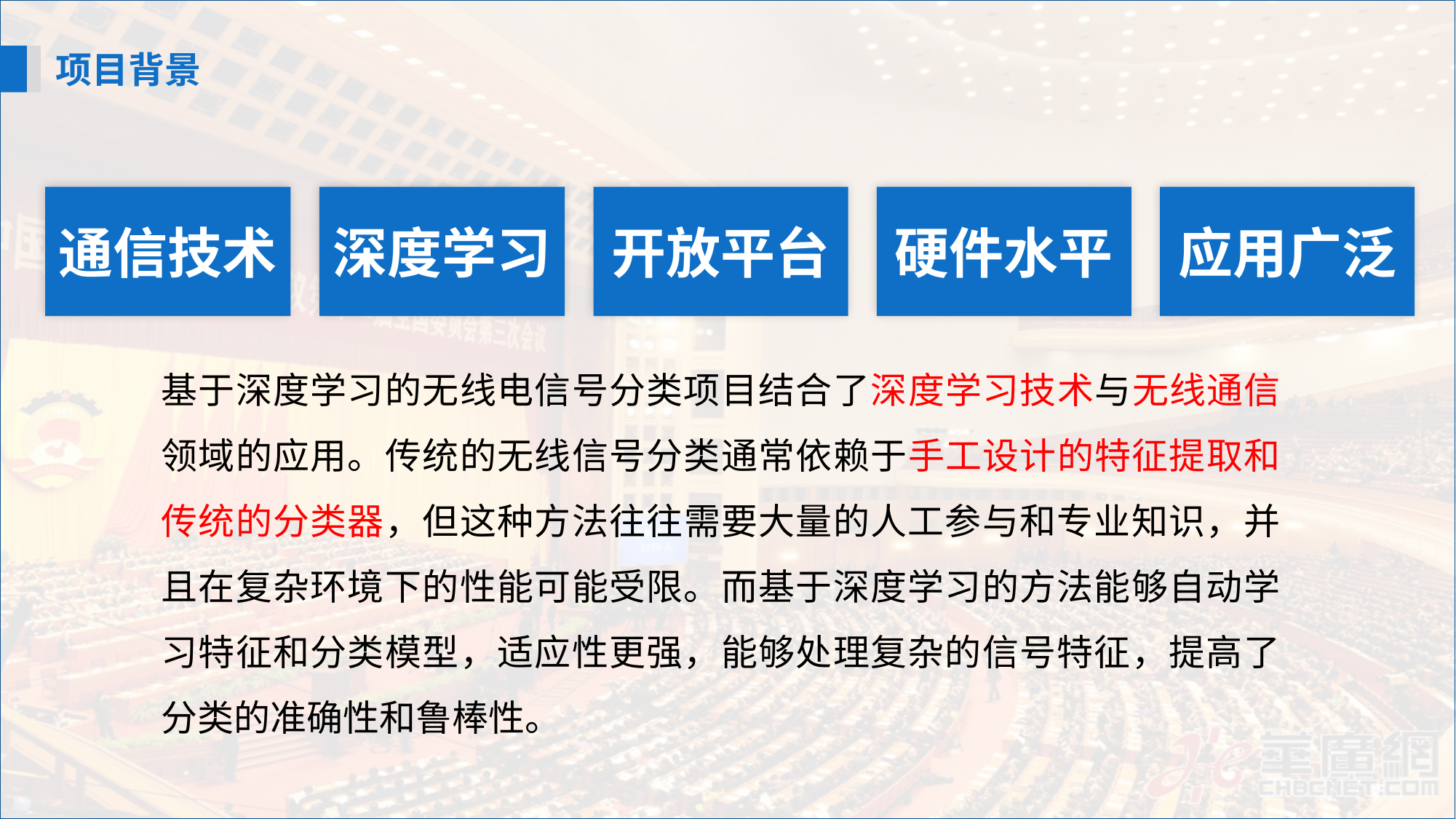

项目背景

通信技术
深度学习
开放平台
硬件水平
应用广泛
基于深度学习的无线电信号分类项目结合了深度学习技术与无线通信领域的应用。传统的无线信号分类通常依赖于手工设计的特征提取和传统的分类器，但这种方法往往需要大量的人工参与和专业知识，并且在复杂环境下的性能可能受限。而基于深度学习的方法能够自动学习特征和分类模型，适应性更强，能够处理复杂的信号特征，提高了分类的准确性和鲁棒性。